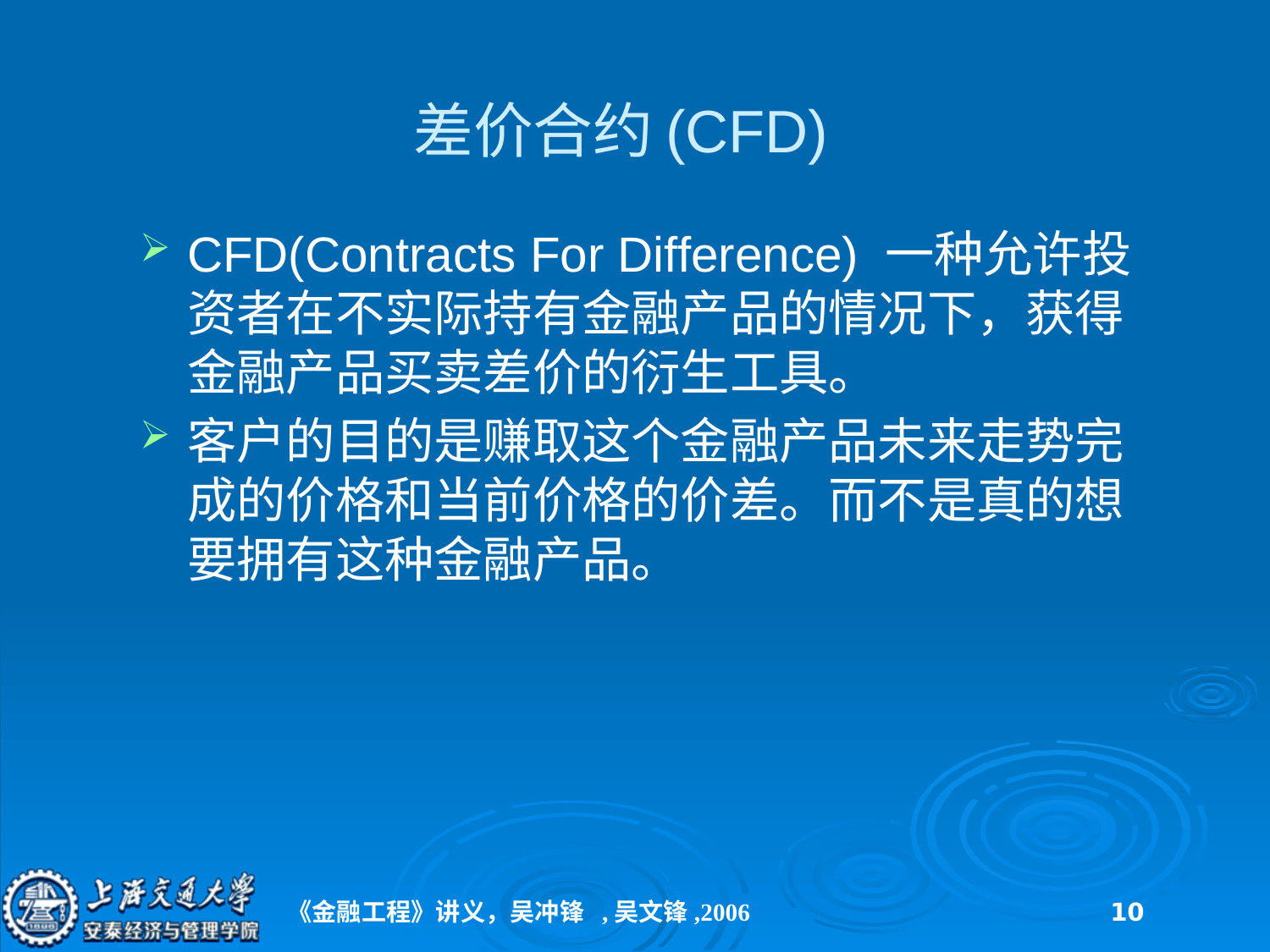

# 差价合约(CFD)
CFD(Contracts For Difference) 一种允许投资者在不实际持有金融产品的情况下，获得金融产品买卖差价的衍生工具。
客户的目的是赚取这个金融产品未来走势完成的价格和当前价格的价差。而不是真的想要拥有这种金融产品。